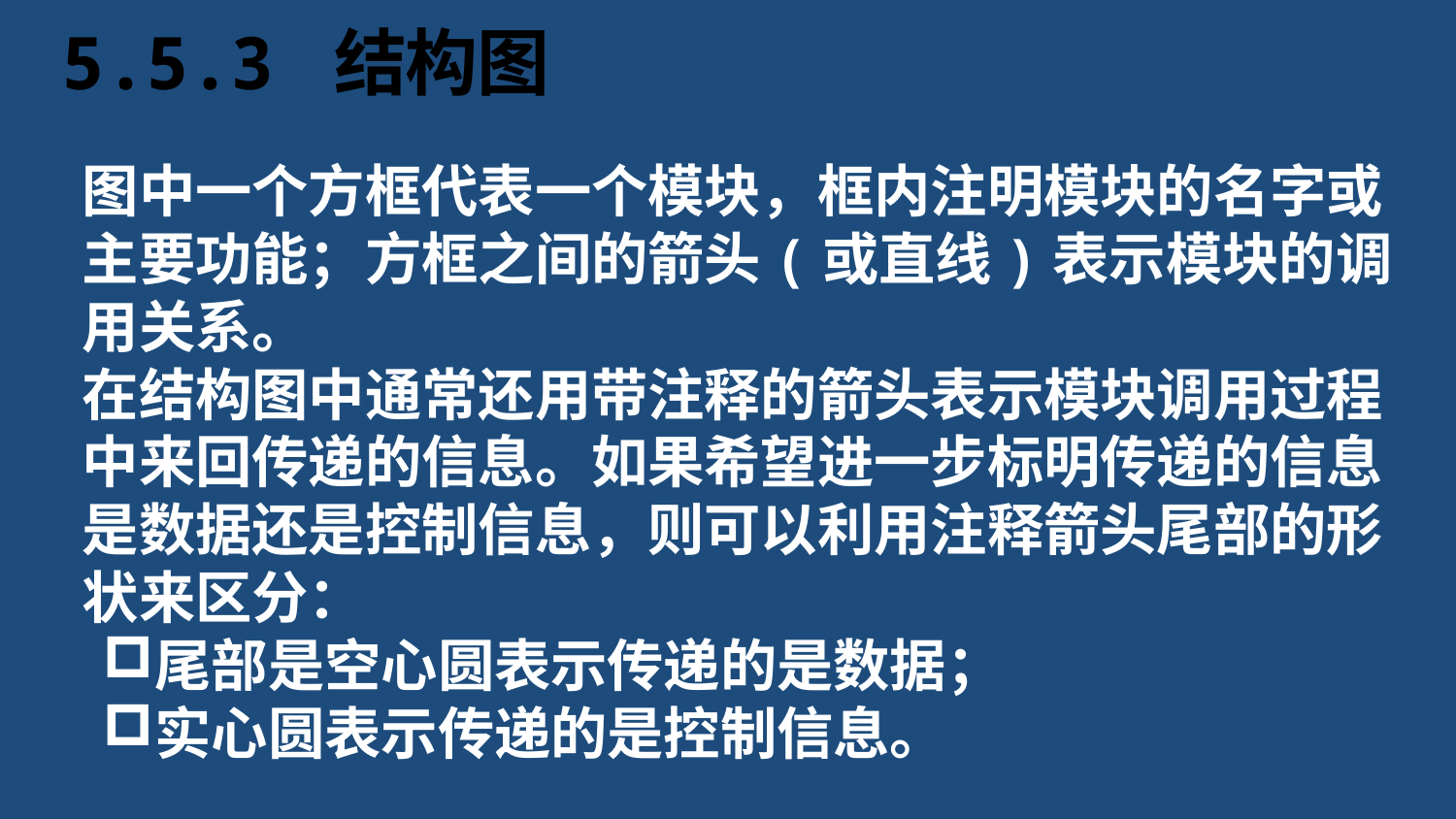

# 5.5.3 结构图
图中一个方框代表一个模块，框内注明模块的名字或主要功能；方框之间的箭头(或直线)表示模块的调用关系。
在结构图中通常还用带注释的箭头表示模块调用过程中来回传递的信息。如果希望进一步标明传递的信息是数据还是控制信息，则可以利用注释箭头尾部的形状来区分：
尾部是空心圆表示传递的是数据；
实心圆表示传递的是控制信息。